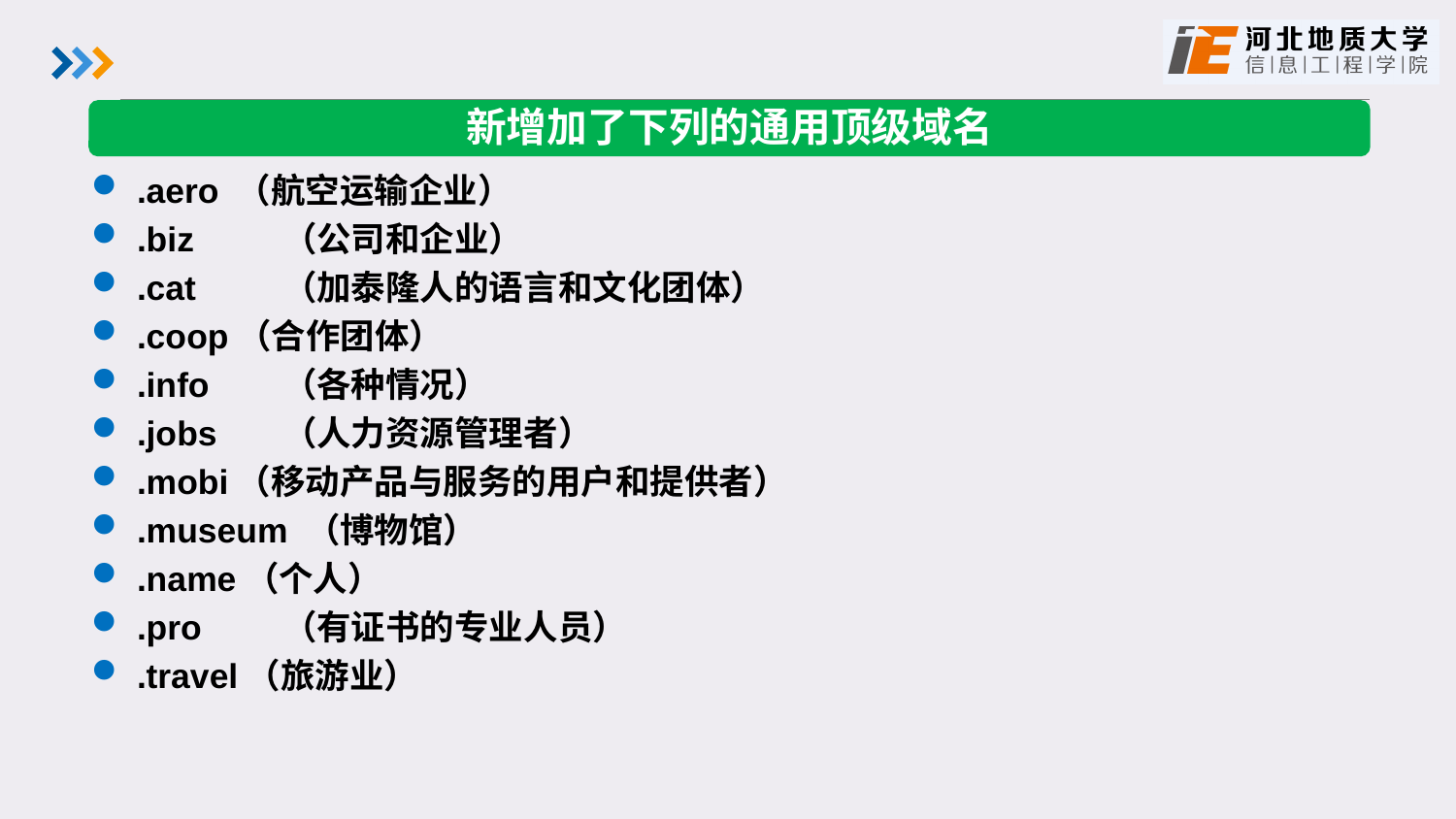

新增加了下列的通用顶级域名

.aero （航空运输企业）
.biz	（公司和企业）
.cat	（加泰隆人的语言和文化团体）
.coop（合作团体）
.info	（各种情况）
.jobs	（人力资源管理者）
.mobi（移动产品与服务的用户和提供者）
.museum （博物馆）
.name（个人）
.pro	（有证书的专业人员）
.travel（旅游业）